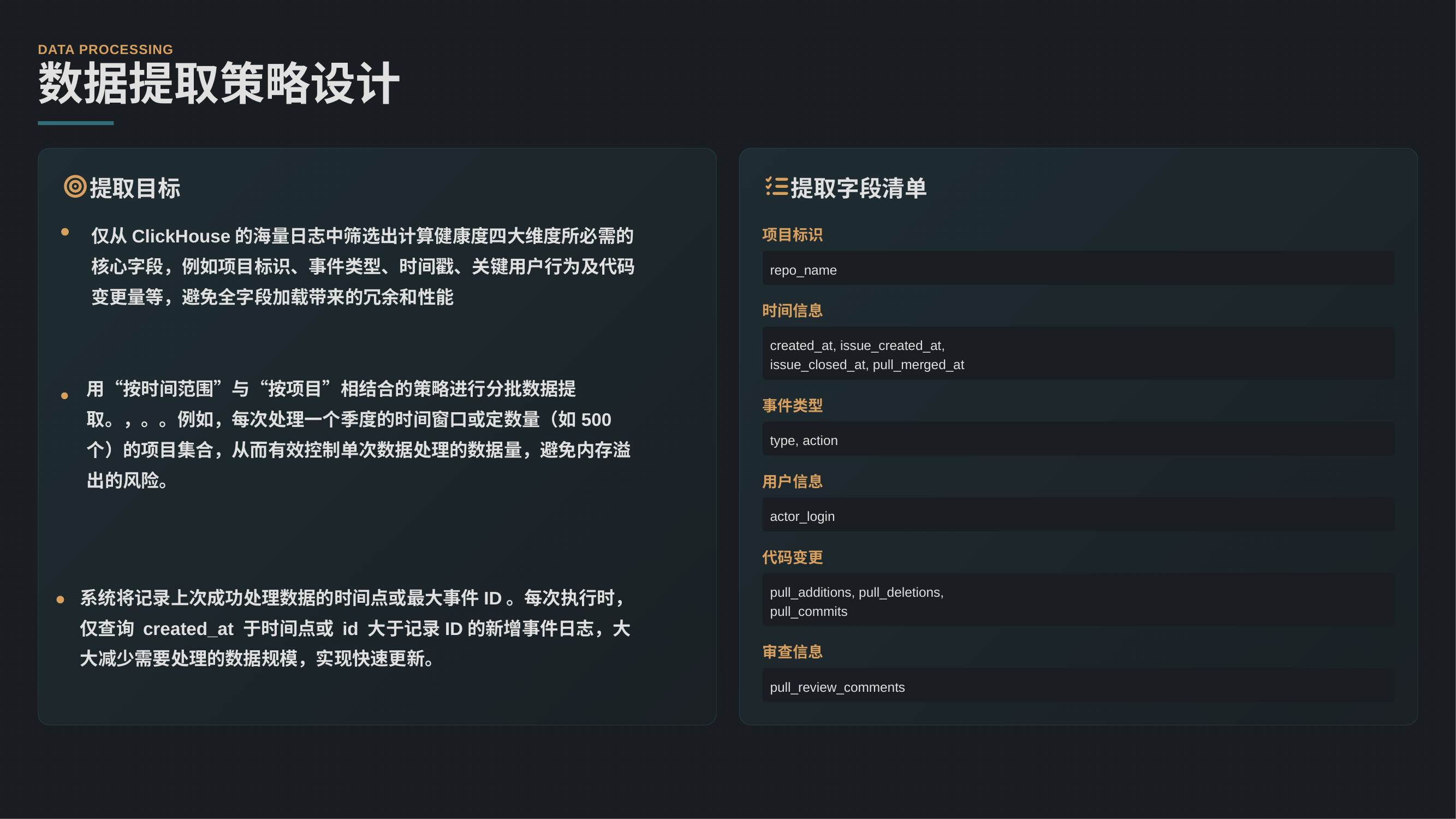

DATA PROCESSING
数据提取策略设计

提取目标
提取字段清单

项目标识

仅从ClickHouse的海量日志中筛选出计算健康度四大维度所必需的核心字段，例如项目标识、事件类型、时间戳、关键用户行为及代码变更量等，避免全字段加载带来的冗余和性能

repo_name
时间信息

created_at, issue_created_at,
issue_closed_at, pull_merged_at
用“按时间范围”与“按项目”相结合的策略进行分批数据提取。，。。例如，每次处理一个季度的时间窗口或定数量（如500个）的项目集合，从而有效控制单次数据处理的数据量，避免内存溢出的风险。
事件类型

type, action
用户信息

actor_login
代码变更

pull_additions, pull_deletions,
pull_commits
系统将记录上次成功处理数据的时间点或最大事件ID。每次执行时，仅查询 created_at 于时间点或 id 大于记录ID的新增事件日志，大大减少需要处理的数据规模，实现快速更新。

审查信息

pull_review_comments